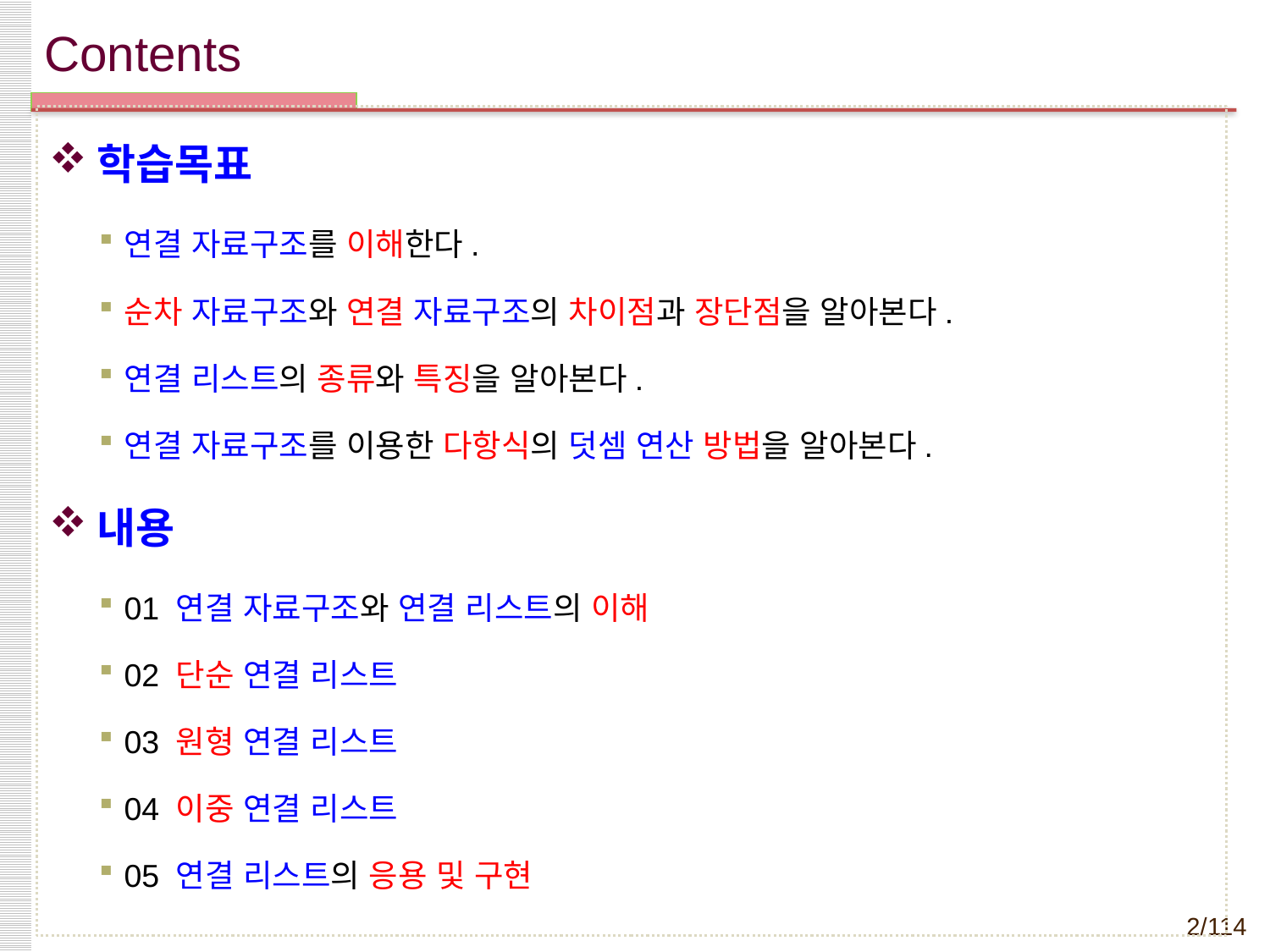

학습목표
연결 자료구조를 이해한다.
순차 자료구조와 연결 자료구조의 차이점과 장단점을 알아본다.
연결 리스트의 종류와 특징을 알아본다.
연결 자료구조를 이용한 다항식의 덧셈 연산 방법을 알아본다.
내용
01 연결 자료구조와 연결 리스트의 이해
02 단순 연결 리스트
03 원형 연결 리스트
04 이중 연결 리스트
05 연결 리스트의 응용 및 구현